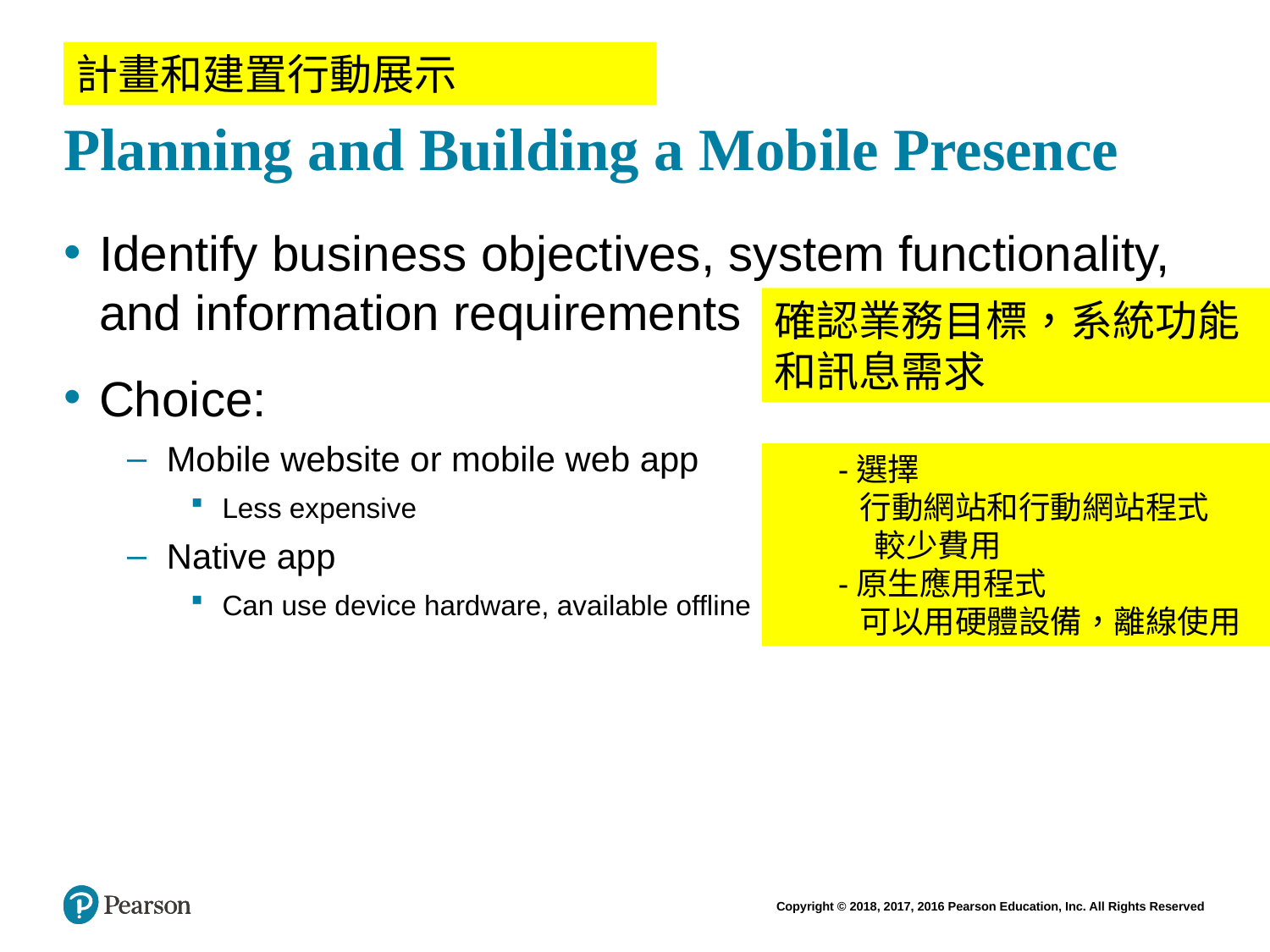

# Planning and Building a Mobile Presence
計畫和建置行動展示
Identify business objectives, system functionality,  and information requirements
Choice:
Mobile website or mobile web app
Less expensive
Native app
Can use device hardware, available offline
確認業務目標，系統功能和訊息需求
-選擇
  行動網站和行動網站程式
    較少費用
-原生應用程式
  可以用硬體設備，離線使用